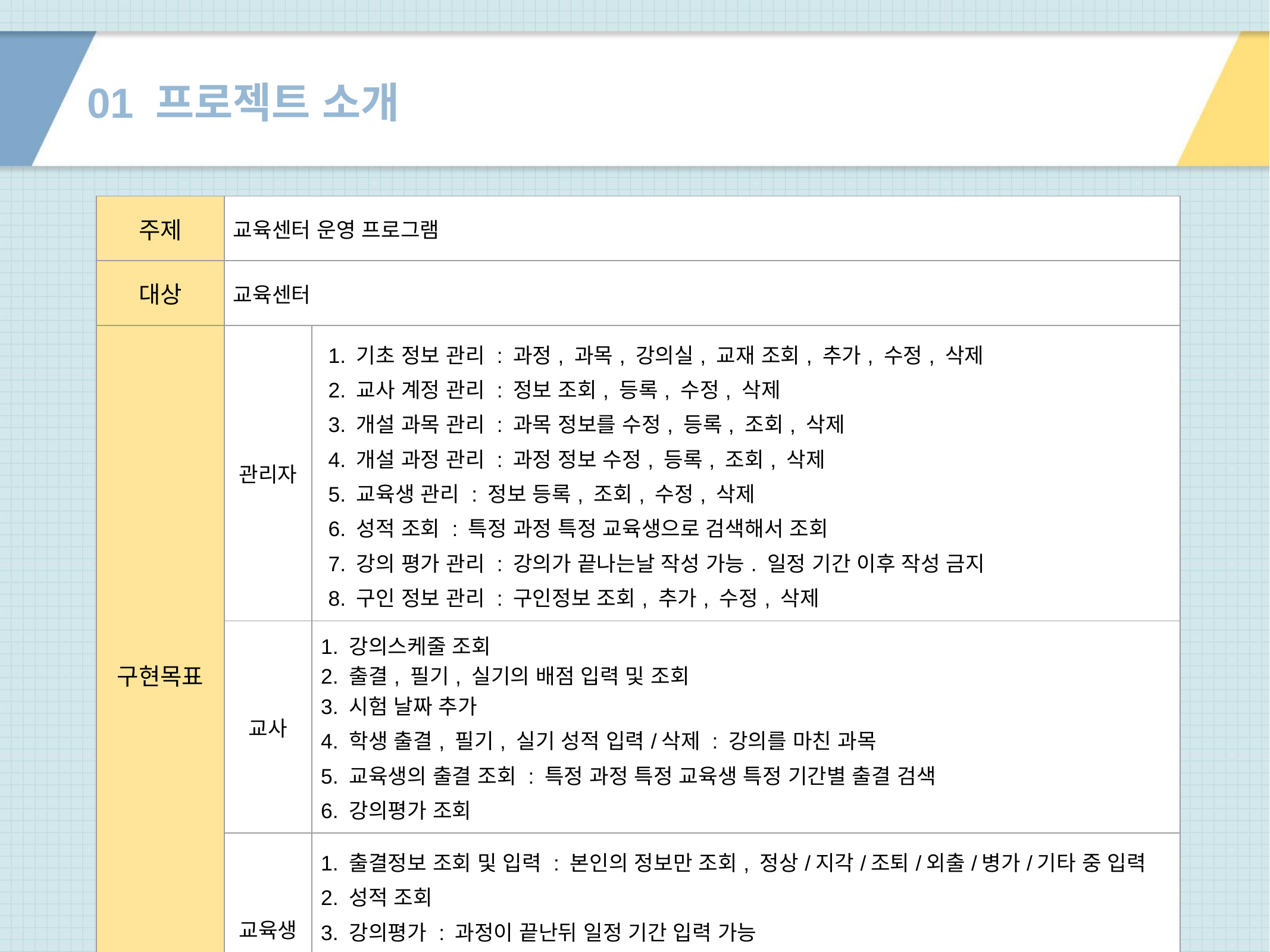

# 01 프로젝트 소개
| 주제 | 교육센터 운영 프로그램 |  |
| --- | --- | --- |
| 대상 | 교육센터 |  |
| 구현목표 | 관리자 | 1. 기초 정보 관리 : 과정, 과목, 강의실, 교재 조회, 추가, 수정, 삭제 2. 교사 계정 관리 : 정보 조회, 등록, 수정, 삭제 3. 개설 과목 관리 : 과목 정보를 수정, 등록, 조회, 삭제 4. 개설 과정 관리 : 과정 정보 수정, 등록, 조회, 삭제 5. 교육생 관리 : 정보 등록, 조회, 수정, 삭제 6. 성적 조회 : 특정 과정 특정 교육생으로 검색해서 조회 7. 강의 평가 관리 : 강의가 끝나는날 작성 가능. 일정 기간 이후 작성 금지 8. 구인 정보 관리 : 구인정보 조회, 추가, 수정, 삭제 |
|  | 교사 | 1. 강의스케줄 조회 2. 출결, 필기, 실기의 배점 입력 및 조회 3. 시험 날짜 추가 4. 학생 출결, 필기, 실기 성적 입력/삭제 : 강의를 마친 과목 5. 교육생의 출결 조회 : 특정 과정 특정 교육생 특정 기간별 출결 검색 6. 강의평가 조회 |
|  | 교육생 | 1. 출결정보 조회 및 입력 : 본인의 정보만 조회, 정상/지각/조퇴/외출/병가/기타 중 입력 2. 성적 조회 3. 강의평가 : 과정이 끝난뒤 일정 기간 입력 가능 4. 개인정보 조회 및 수정 : 이름, 전화번호, 취업유무 5. 구인정보 조회 : 마감일이 지난 공고는 조회 불가능 |